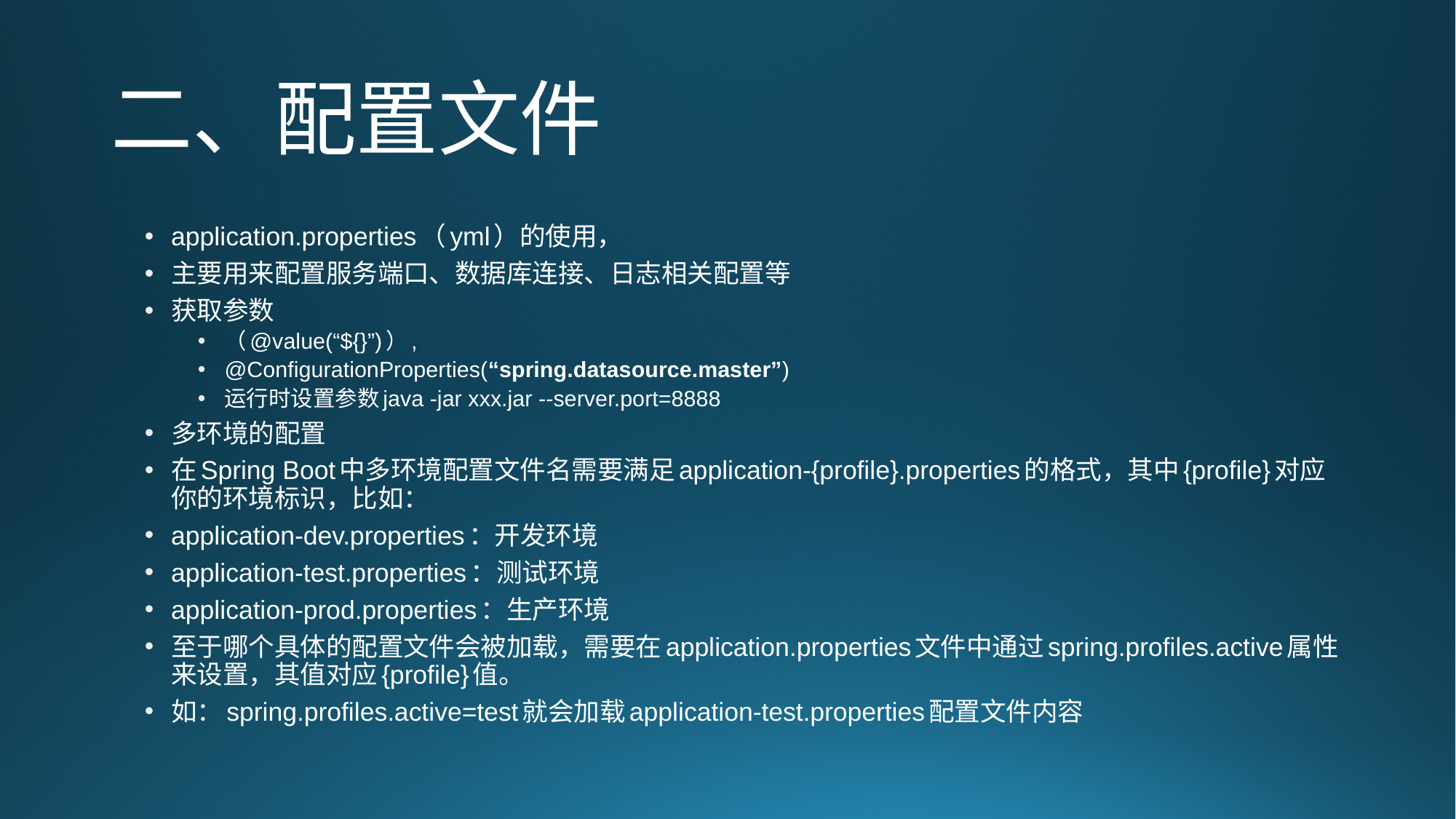

# 二、配置文件
application.properties（yml）的使用，
主要用来配置服务端口、数据库连接、日志相关配置等
获取参数
（@value(“${}”)）,
@ConfigurationProperties(“spring.datasource.master”)
运行时设置参数java -jar xxx.jar --server.port=8888
多环境的配置
在Spring Boot中多环境配置文件名需要满足application-{profile}.properties的格式，其中{profile}对应你的环境标识，比如：
application-dev.properties：开发环境
application-test.properties：测试环境
application-prod.properties：生产环境
至于哪个具体的配置文件会被加载，需要在application.properties文件中通过spring.profiles.active属性来设置，其值对应{profile}值。
如：spring.profiles.active=test就会加载application-test.properties配置文件内容